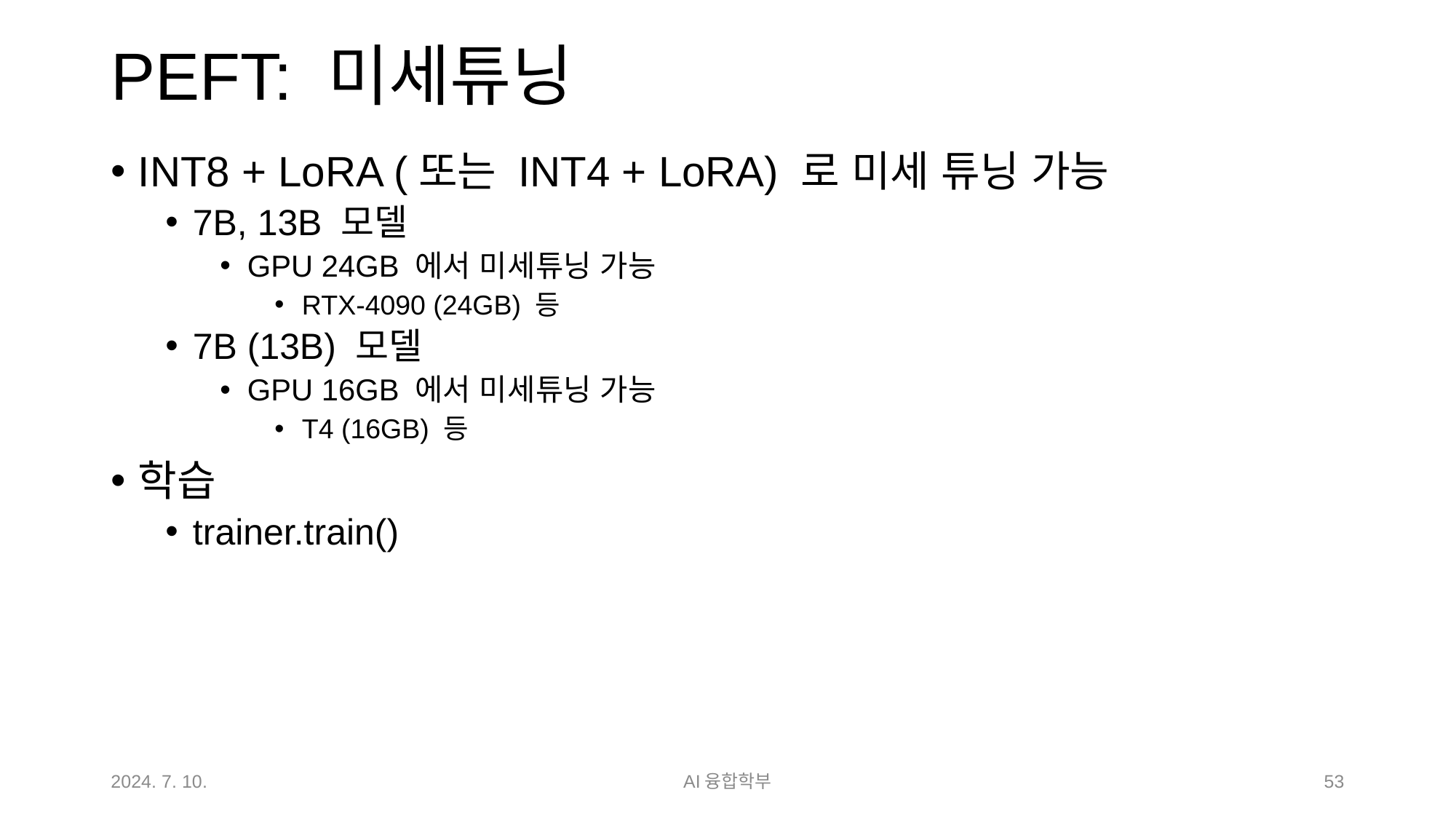

# PEFT: 미세튜닝
INT8 + LoRA (또는 INT4 + LoRA) 로 미세 튜닝 가능
7B, 13B 모델
GPU 24GB 에서 미세튜닝 가능
RTX-4090 (24GB) 등
7B (13B) 모델
GPU 16GB 에서 미세튜닝 가능
T4 (16GB) 등
학습
trainer.train()

2024. 7. 10.
AI융합학부
53